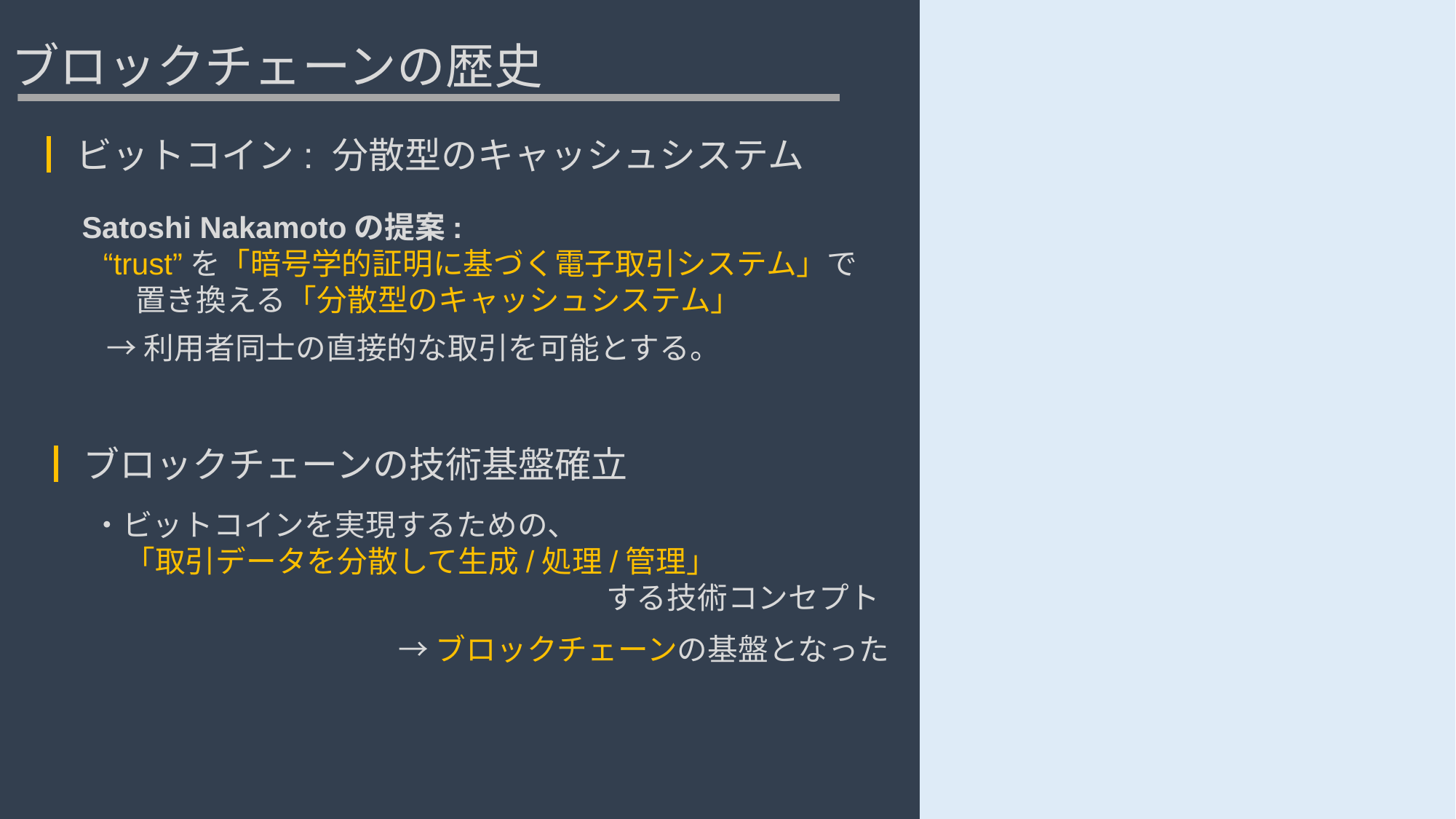

# ブロックチェーンの歴史
┃ビットコイン: 分散型のキャッシュシステム
Satoshi Nakamotoの提案:
“trust”を「暗号学的証明に基づく電子取引システム」で置き換える「分散型のキャッシュシステム」

→利用者同士の直接的な取引を可能とする。
┃ブロックチェーンの技術基盤確立
・ビットコインを実現するための、
「取引データを分散して生成/処理/管理」
する技術コンセプト
→ブロックチェーンの基盤となった